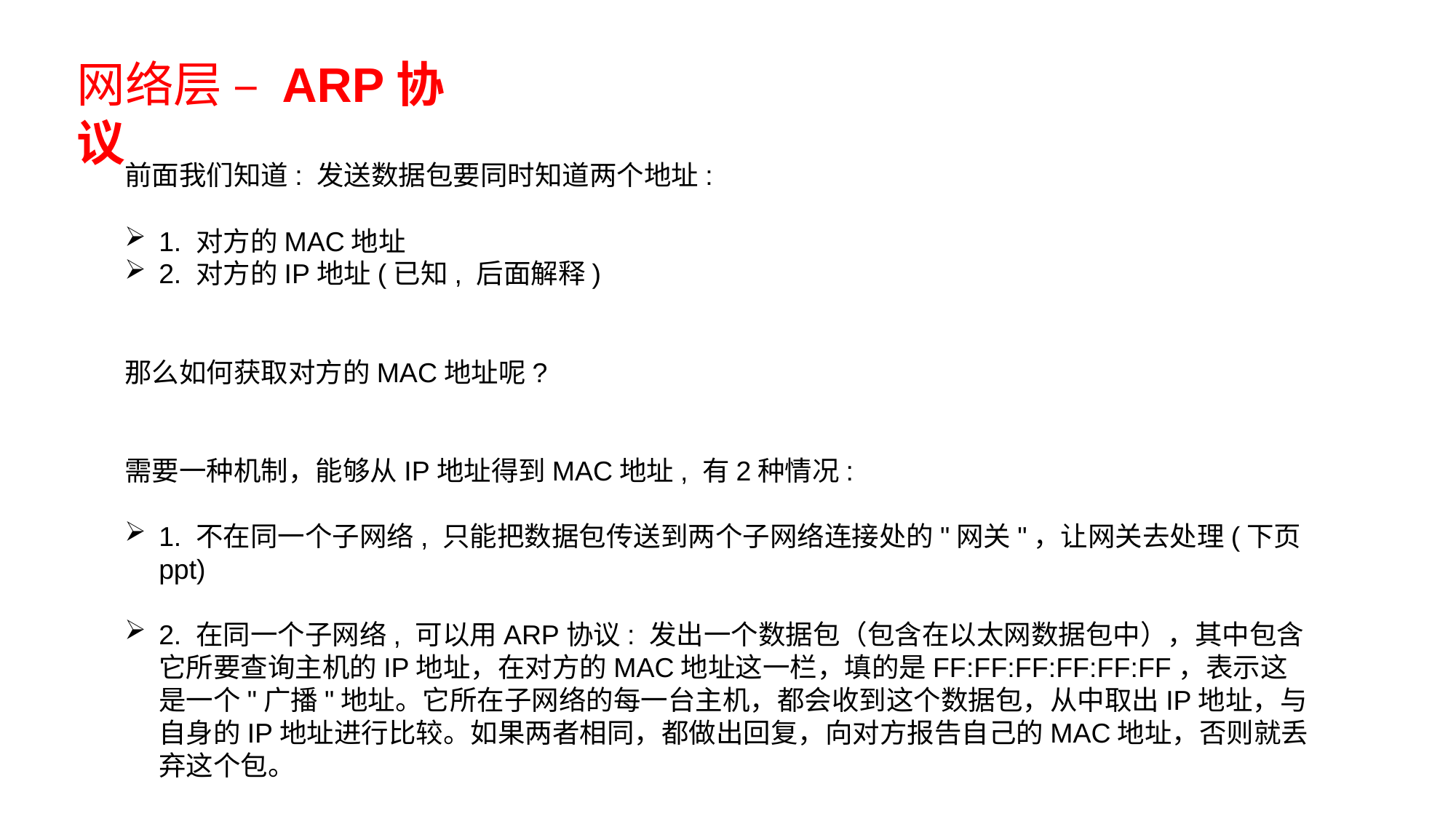

网络层 – ARP协议
前面我们知道: 发送数据包要同时知道两个地址:

1. 对方的MAC地址
2. 对方的IP地址(已知, 后面解释)

那么如何获取对方的MAC地址呢?

需要一种机制，能够从IP地址得到MAC地址, 有2种情况:

1. 不在同一个子网络, 只能把数据包传送到两个子网络连接处的"网关"，让网关去处理(下页ppt)

2. 在同一个子网络, 可以用ARP协议: 发出一个数据包（包含在以太网数据包中），其中包含它所要查询主机的IP地址，在对方的MAC地址这一栏，填的是FF:FF:FF:FF:FF:FF，表示这是一个"广播"地址。它所在子网络的每一台主机，都会收到这个数据包，从中取出IP地址，与自身的IP地址进行比较。如果两者相同，都做出回复，向对方报告自己的MAC地址，否则就丢弃这个包。